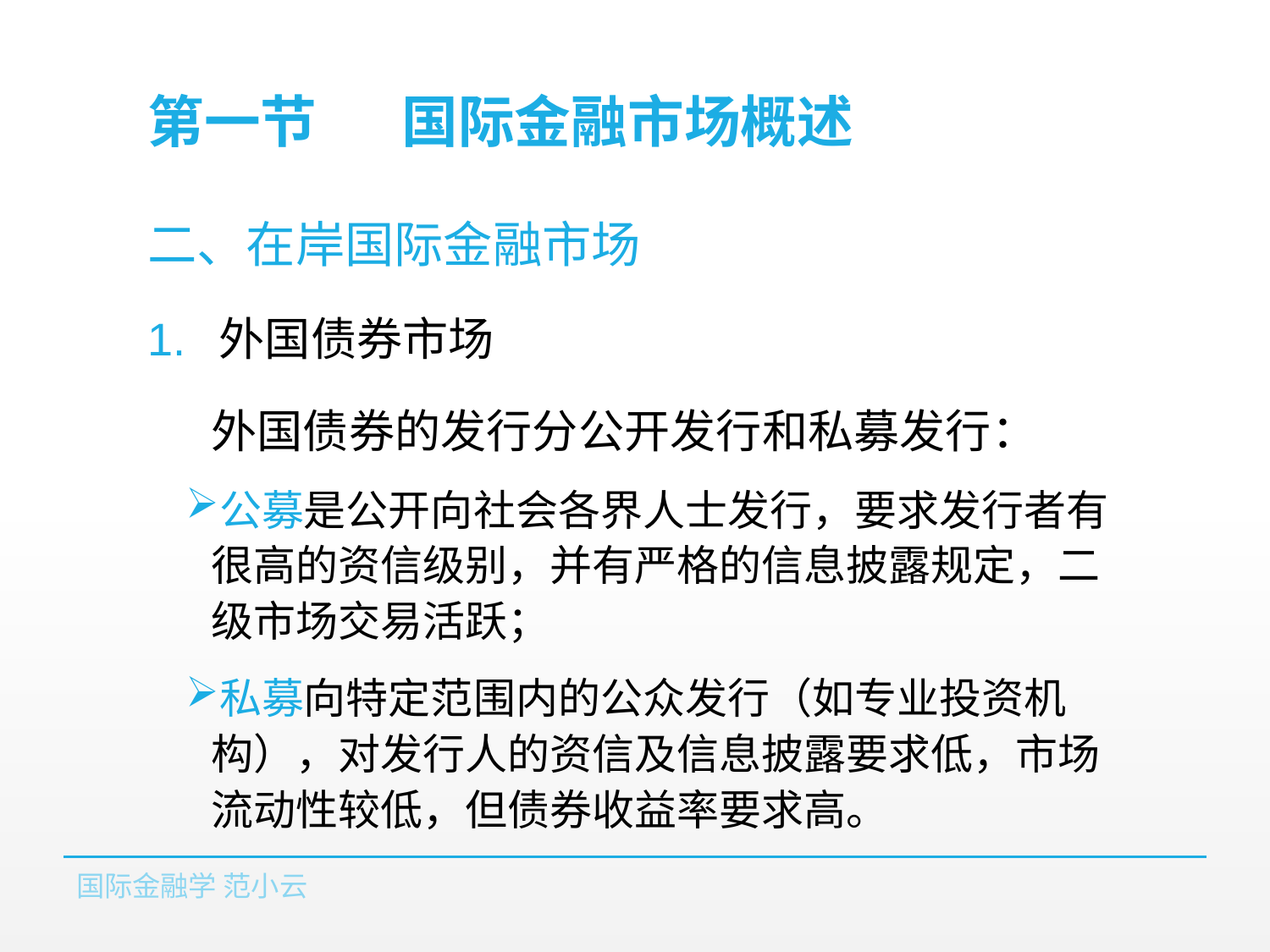

# 第一节	国际金融市场概述
二、在岸国际金融市场
外国债券市场
外国债券的发行分公开发行和私募发行：
公募是公开向社会各界人士发行，要求发行者有很高的资信级别，并有严格的信息披露规定，二级市场交易活跃；
私募向特定范围内的公众发行（如专业投资机构），对发行人的资信及信息披露要求低，市场流动性较低，但债券收益率要求高。
国际金融学 范小云